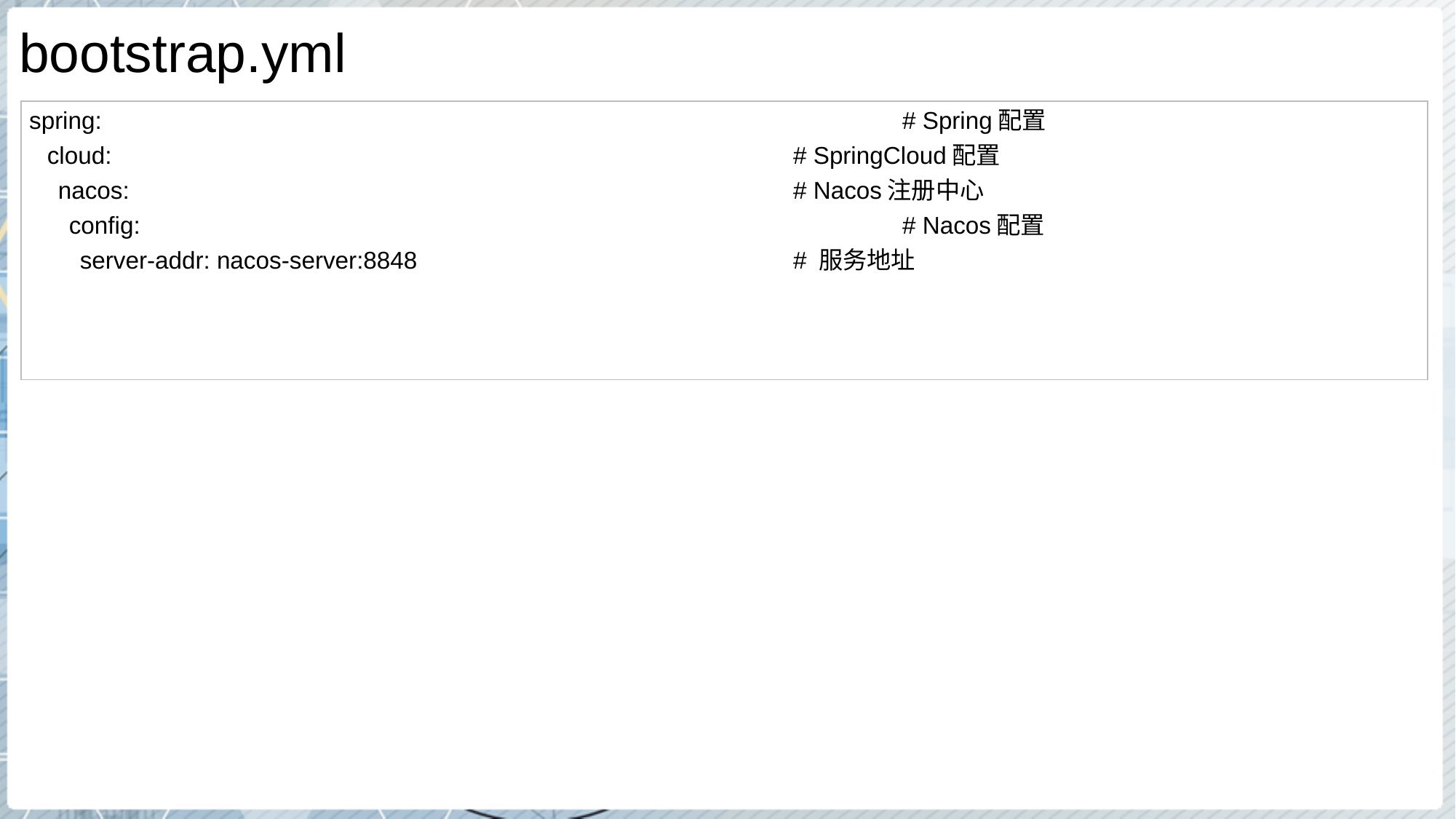

# bootstrap.yml
| spring: # Spring配置 cloud: # SpringCloud配置 nacos: # Nacos注册中心 config: # Nacos配置 server-addr: nacos-server:8848 # 服务地址 |
| --- |